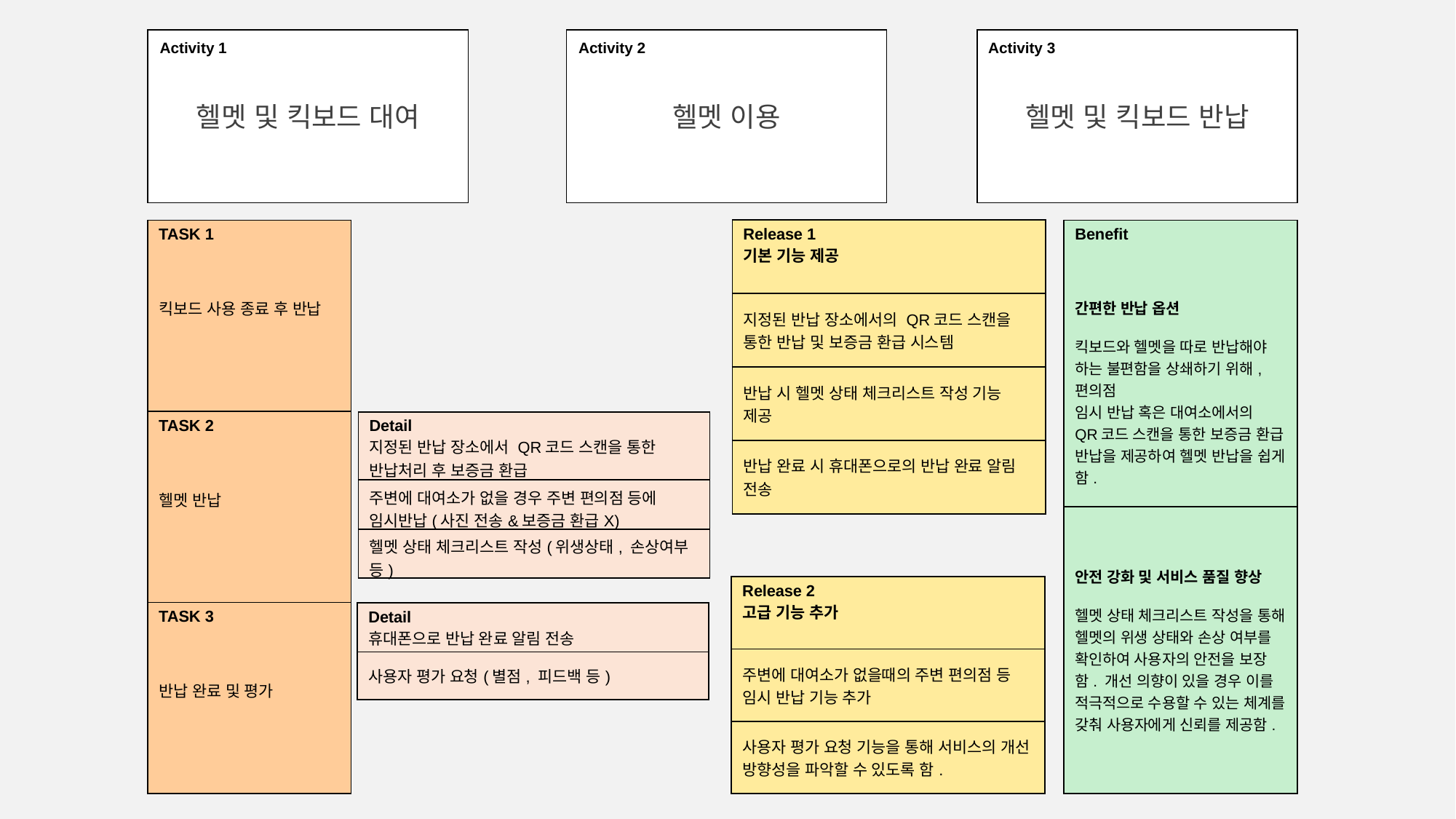

헬멧 및 킥보드 반납
Activity 3
헬멧 및 킥보드 대여
Activity 1
헬멧 이용
Activity 2
| Release 1 기본 기능 제공 |
| --- |
| 지정된 반납 장소에서의 QR코드 스캔을 통한 반납 및 보증금 환급 시스템 |
| 반납 시 헬멧 상태 체크리스트 작성 기능 제공 |
| 반납 완료 시 휴대폰으로의 반납 완료 알림 전송 |
| Benefit 간편한 반납 옵션 킥보드와 헬멧을 따로 반납해야 하는 불편함을 상쇄하기 위해, 편의점 임시 반납 혹은 대여소에서의 QR코드 스캔을 통한 보증금 환급 반납을 제공하여 헬멧 반납을 쉽게 함. |
| --- |
| 안전 강화 및 서비스 품질 향상 헬멧 상태 체크리스트 작성을 통해 헬멧의 위생 상태와 손상 여부를 확인하여 사용자의 안전을 보장함. 개선 의향이 있을 경우 이를 적극적으로 수용할 수 있는 체계를 갖춰 사용자에게 신뢰를 제공함. |
| TASK 1 킥보드 사용 종료 후 반납 |
| --- |
| TASK 2 헬멧 반납 |
| TASK 3 반납 완료 및 평가 |
| Detail 지정된 반납 장소에서 QR코드 스캔을 통한 반납처리 후 보증금 환급 |
| --- |
| 주변에 대여소가 없을 경우 주변 편의점 등에 임시반납(사진 전송&보증금 환급X) |
| 헬멧 상태 체크리스트 작성(위생상태, 손상여부 등) |
| Release 2 고급 기능 추가 |
| --- |
| 주변에 대여소가 없을때의 주변 편의점 등 임시 반납 기능 추가 |
| 사용자 평가 요청 기능을 통해 서비스의 개선 방향성을 파악할 수 있도록 함. |
| Detail 휴대폰으로 반납 완료 알림 전송 |
| --- |
| 사용자 평가 요청(별점, 피드백 등) |